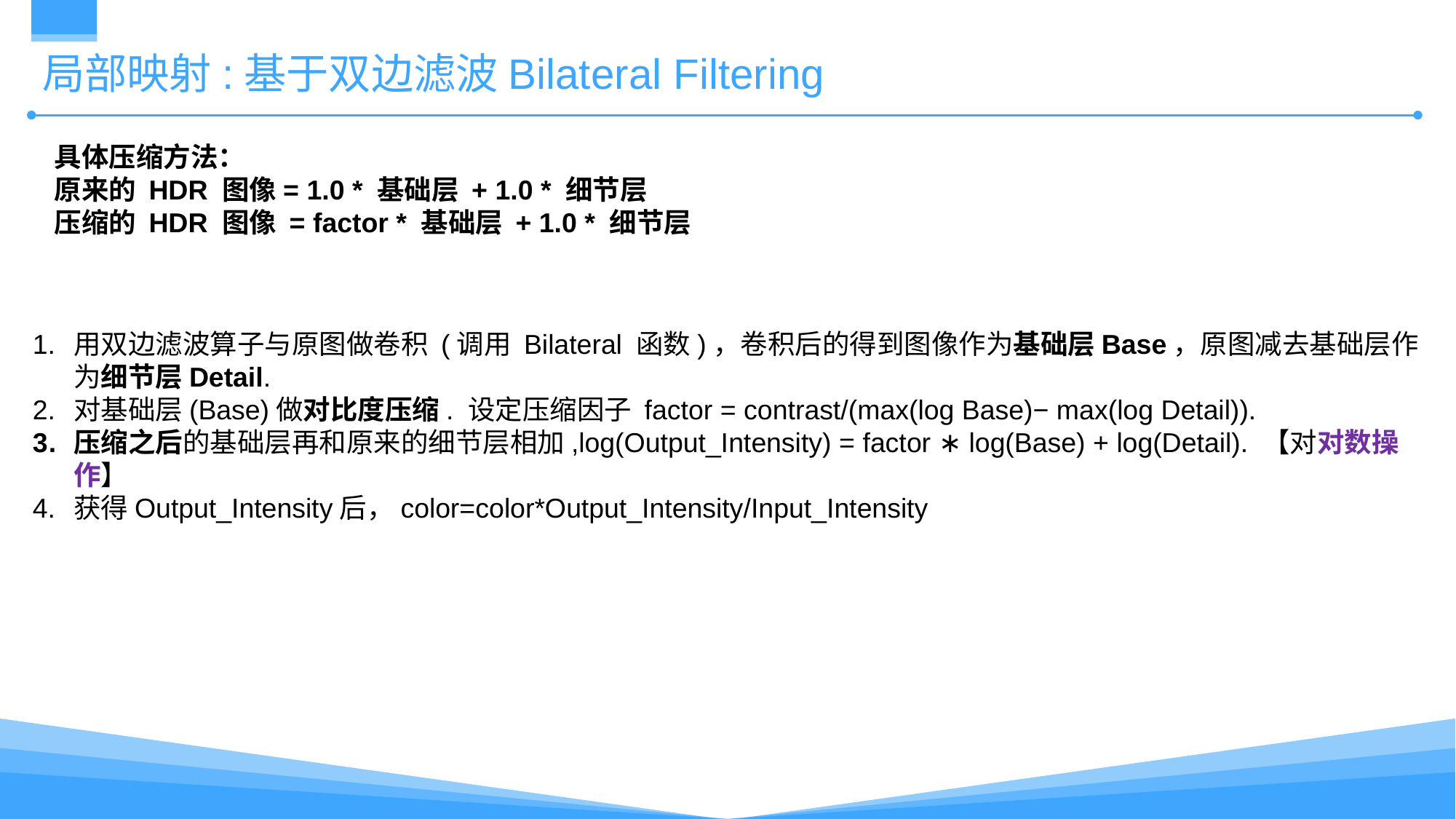

# 局部映射:基于双边滤波Bilateral Filtering
具体压缩方法：
原来的 HDR 图像= 1.0 * 基础层 + 1.0 * 细节层
压缩的 HDR 图像 = factor * 基础层 + 1.0 * 细节层
用双边滤波算子与原图做卷积 (调用 Bilateral 函数)，卷积后的得到图像作为基础层Base，原图减去基础层作为细节层Detail.
对基础层(Base)做对比度压缩. 设定压缩因子 factor = contrast/(max(log Base)− max(log Detail)).
压缩之后的基础层再和原来的细节层相加,log(Output_Intensity) = factor ∗ log(Base) + log(Detail). 【对对数操作】
获得Output_Intensity后，color=color*Output_Intensity/Input_Intensity
关键词